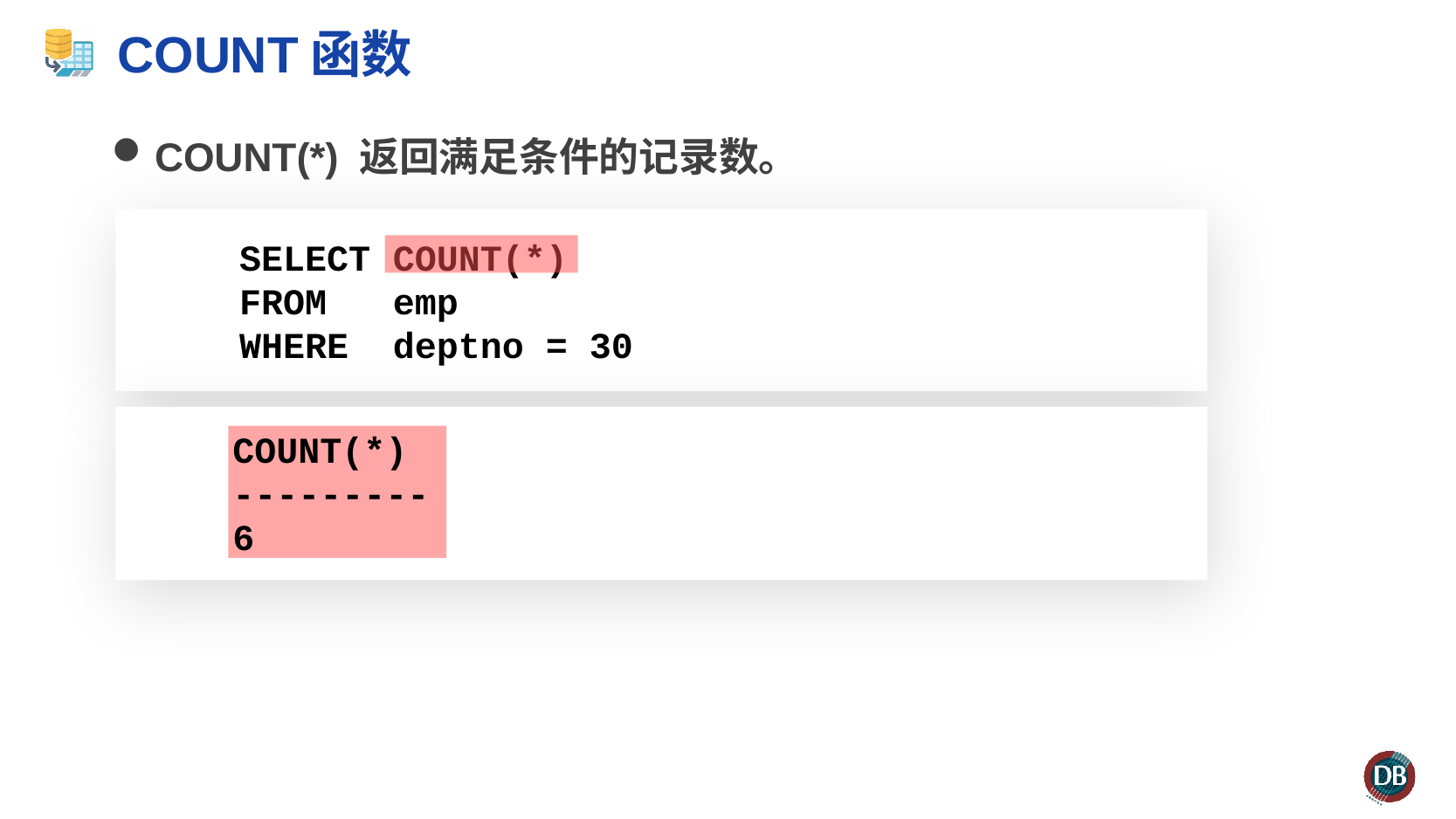

# COUNT函数
COUNT(*) 返回满足条件的记录数。

     SELECT	COUNT(*)
     FROM	emp
     WHERE	deptno = 30

COUNT(*)
---------
6